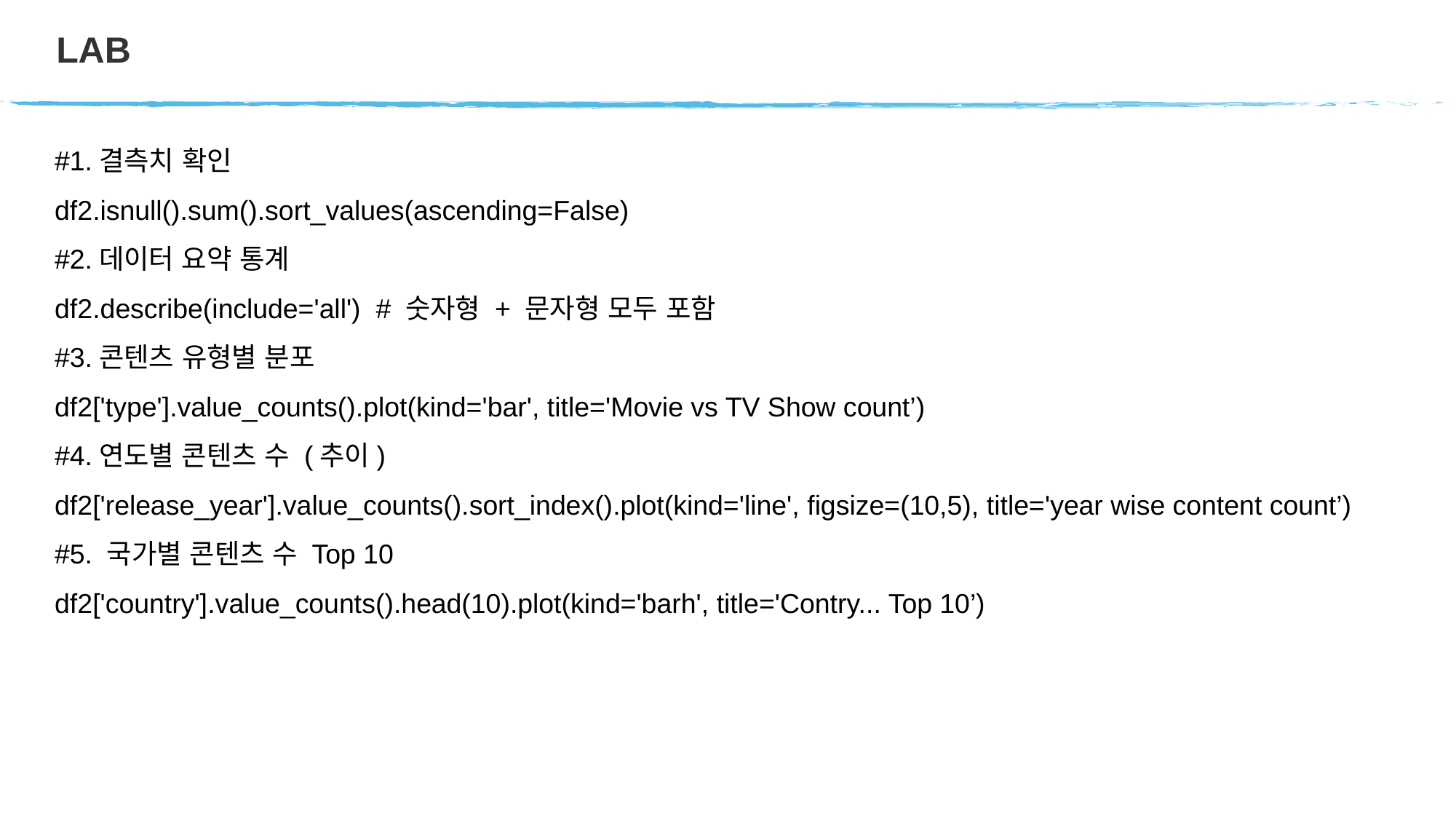

# LAB
#1.결측치 확인
df2.isnull().sum().sort_values(ascending=False)
#2.데이터 요약 통계
df2.describe(include='all')  # 숫자형 + 문자형 모두 포함
#3.콘텐츠 유형별 분포
df2['type'].value_counts().plot(kind='bar', title='Movie vs TV Show count’)
#4.연도별 콘텐츠 수 (추이)
df2['release_year'].value_counts().sort_index().plot(kind='line', figsize=(10,5), title='year wise content count’)
#5. 국가별 콘텐츠 수 Top 10
df2['country'].value_counts().head(10).plot(kind='barh', title='Contry... Top 10’)